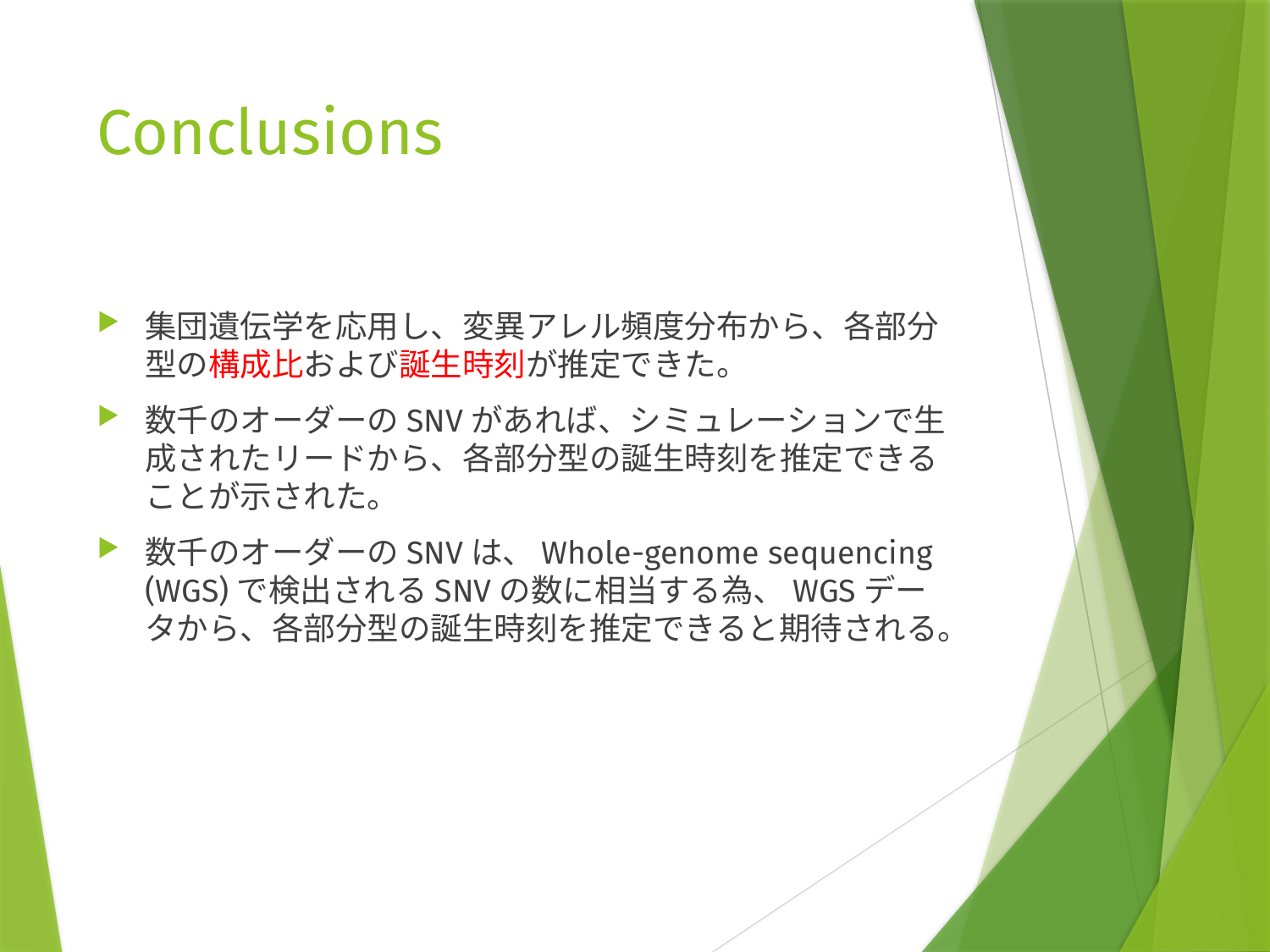

# Conclusions
集団遺伝学を応用し、変異アレル頻度分布から、各部分型の構成比および誕生時刻が推定できた。
数千のオーダーのSNVがあれば、シミュレーションで生成されたリードから、各部分型の誕生時刻を推定できることが示された。
数千のオーダーのSNVは、Whole-genome sequencing (WGS)で検出されるSNVの数に相当する為、WGSデータから、各部分型の誕生時刻を推定できると期待される。